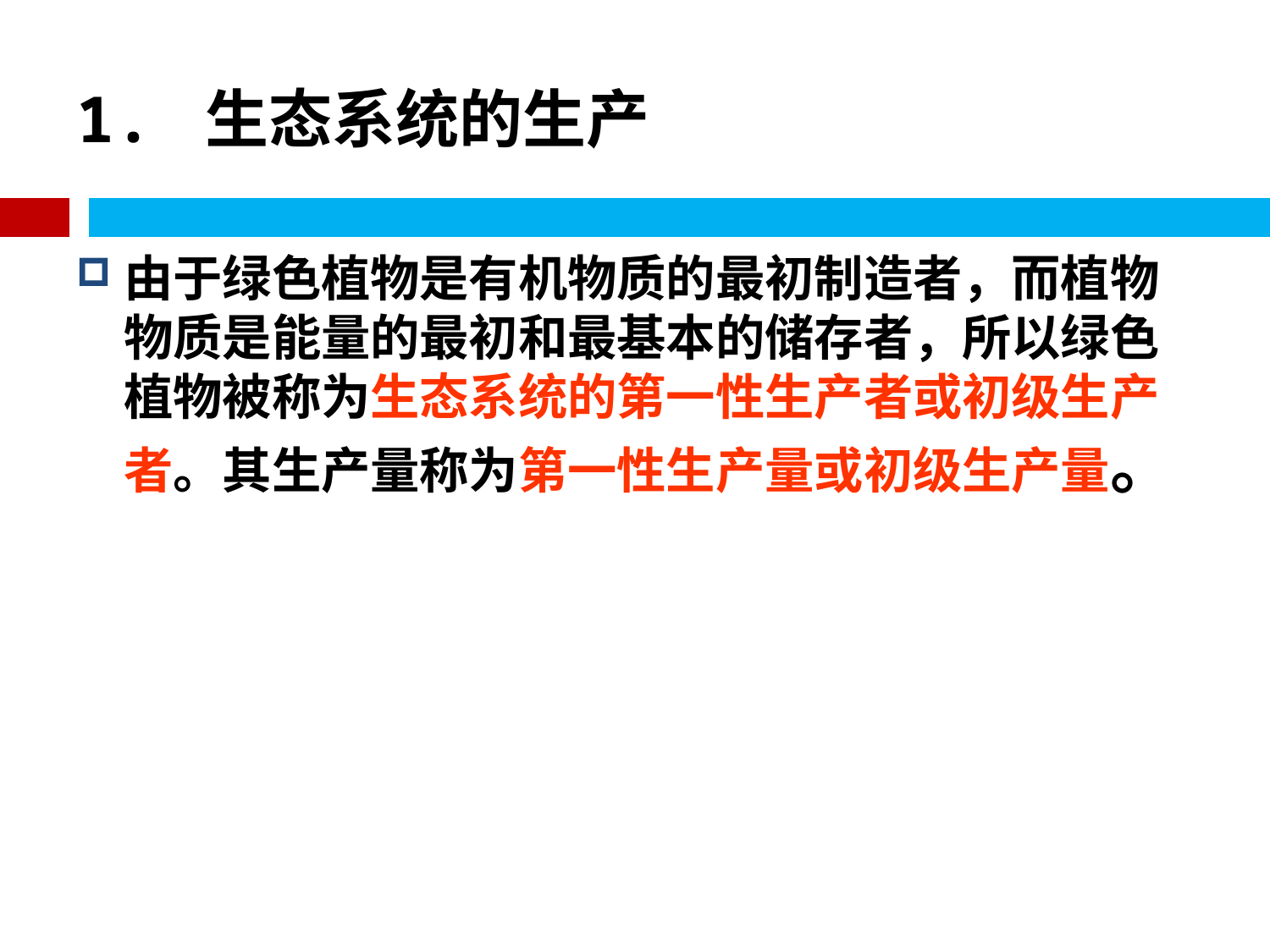

# 1. 生态系统的生产
由于绿色植物是有机物质的最初制造者，而植物物质是能量的最初和最基本的储存者，所以绿色植物被称为生态系统的第一性生产者或初级生产者。其生产量称为第一性生产量或初级生产量。